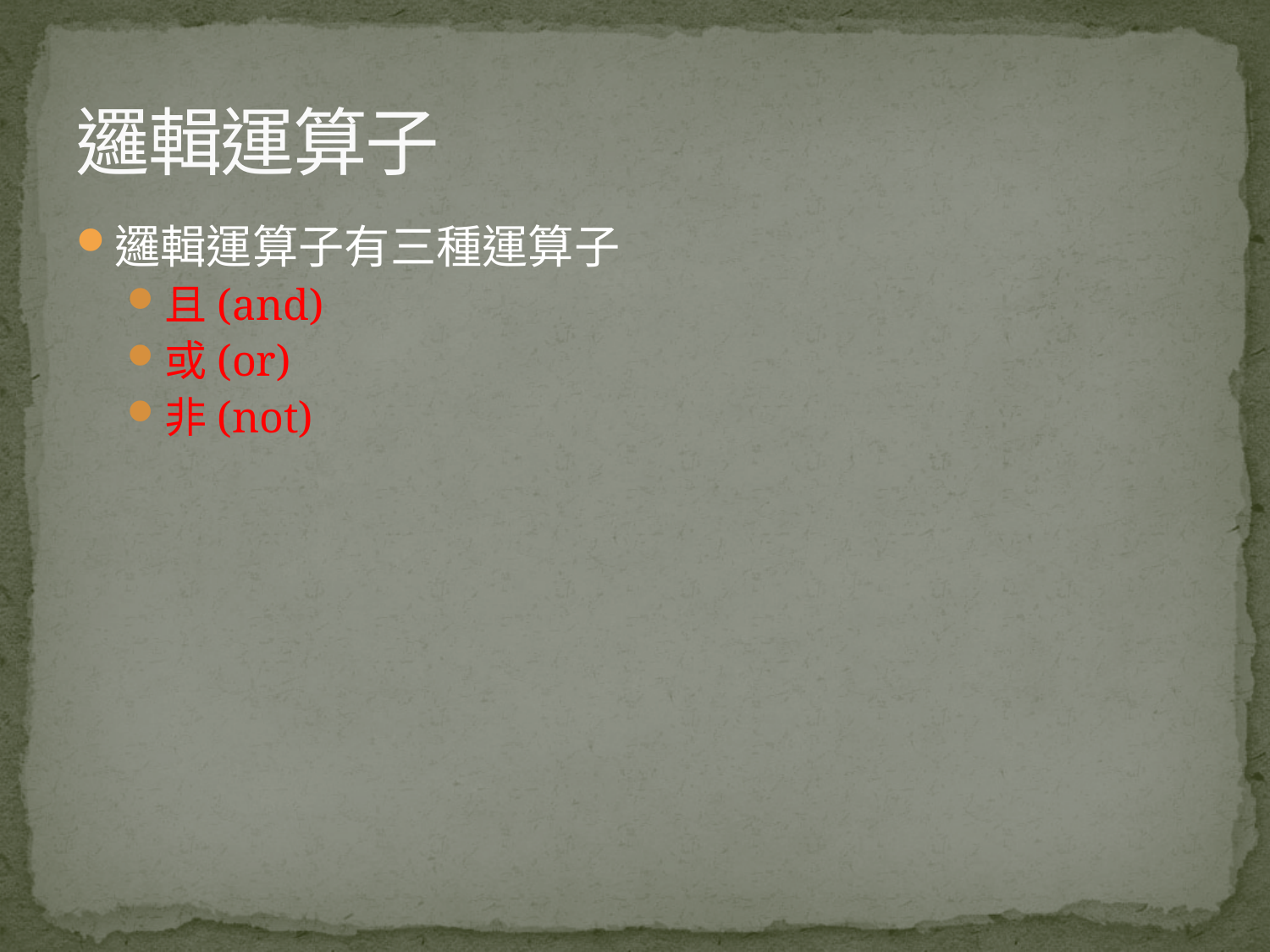

# 邏輯運算子
邏輯運算子有三種運算子
且(and)
或(or)
非(not)
43